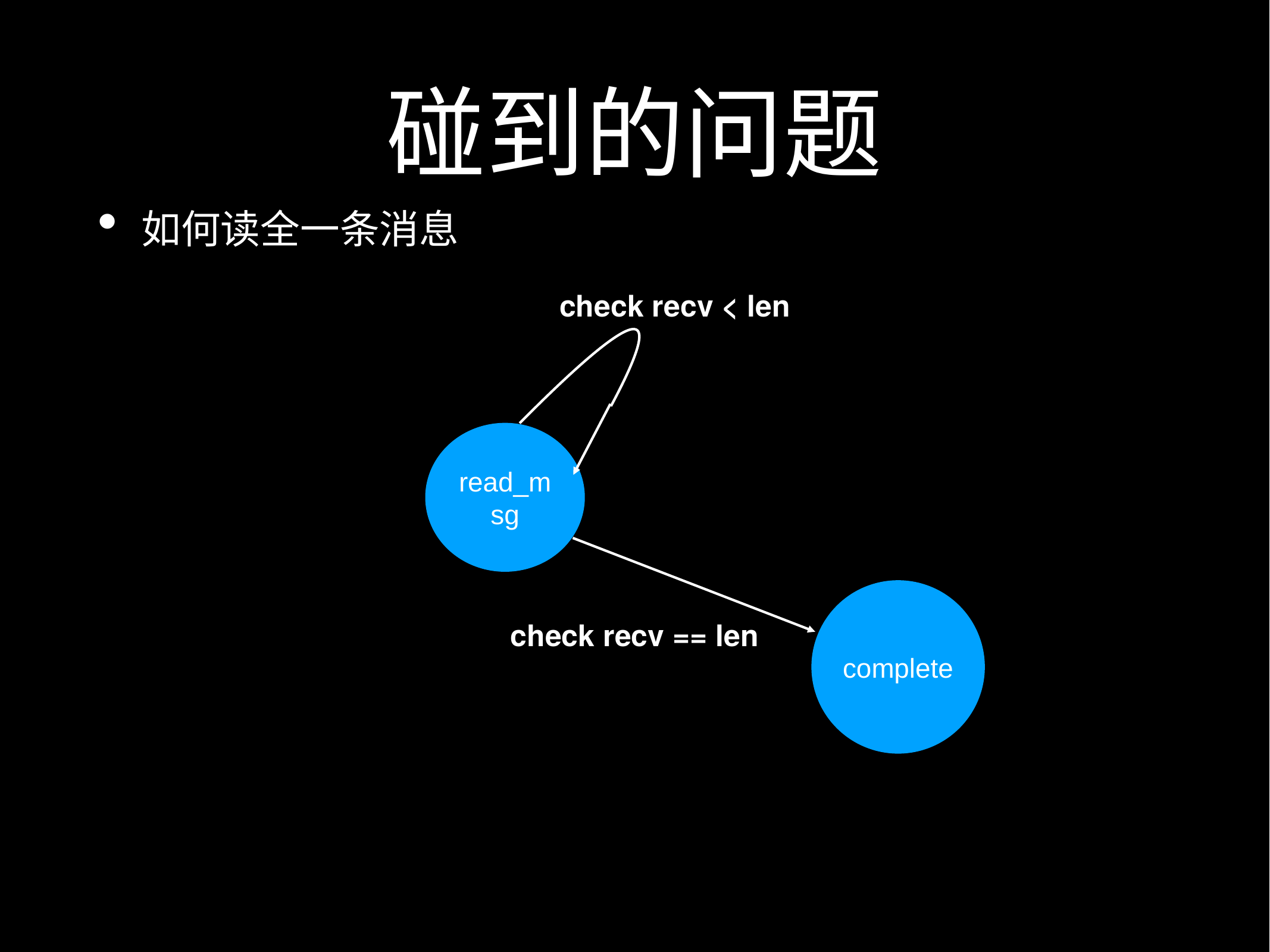

# 碰到的问题
如何读全一条消息
check recv < len

read_msg

complete
check recv == len